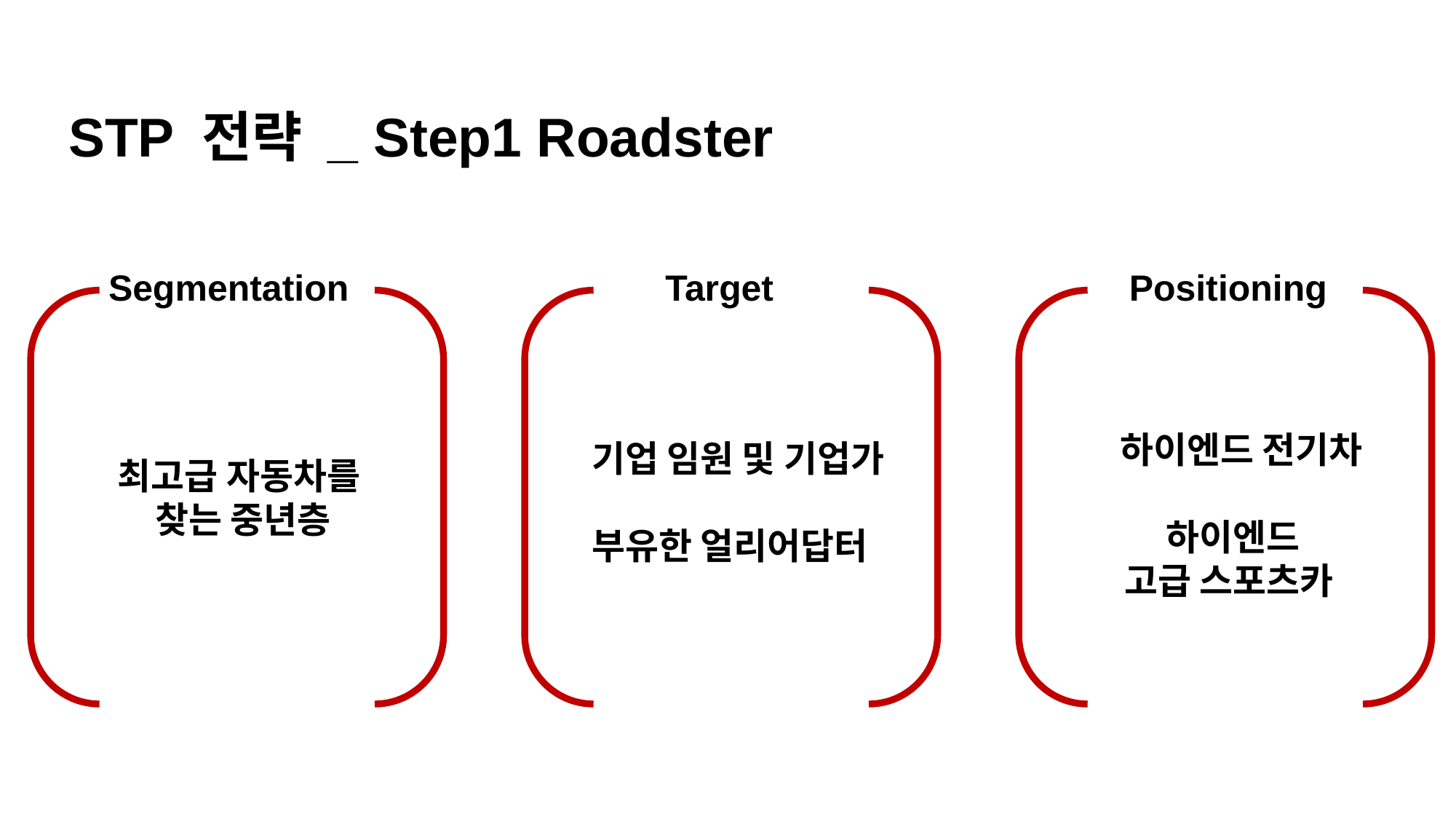

STP 전략 _ Step1 Roadster
Segmentation
Target
Positioning

 하이엔드 전기차

하이엔드
고급 스포츠카
기업 임원 및 기업가

부유한 얼리어답터
최고급 자동차를
찾는 중년층